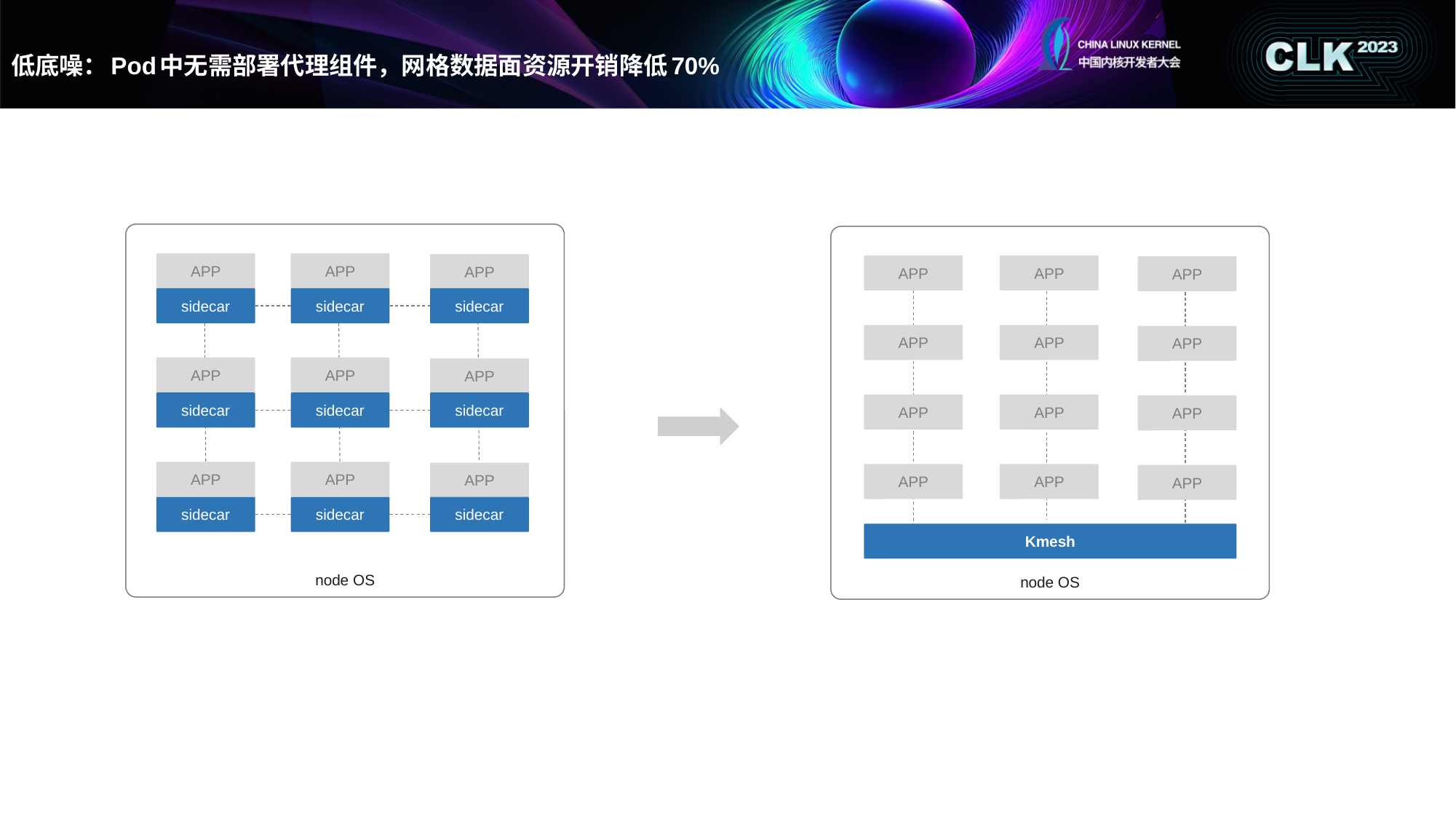

# 低底噪：Pod中无需部署代理组件，网格数据面资源开销降低70%
node OS
node OS
APP
APP
APP
APP
APP
APP
sidecar
sidecar
sidecar
APP
APP
APP
APP
APP
APP
sidecar
sidecar
sidecar
APP
APP
APP

APP
APP
APP
APP
APP
APP
sidecar
sidecar
sidecar
Kmesh